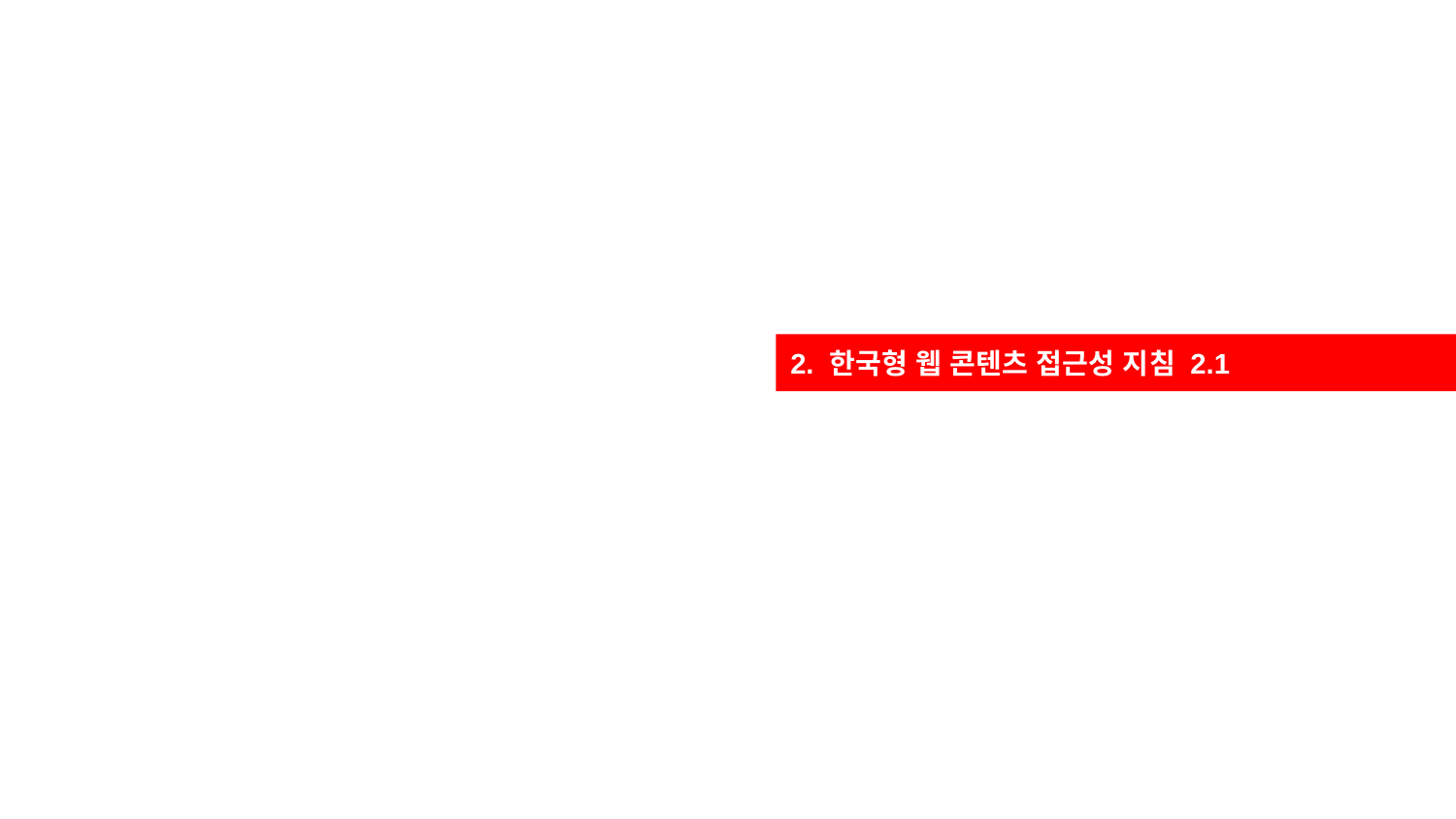

2. 한국형 웹 콘텐츠 접근성 지침 2.1